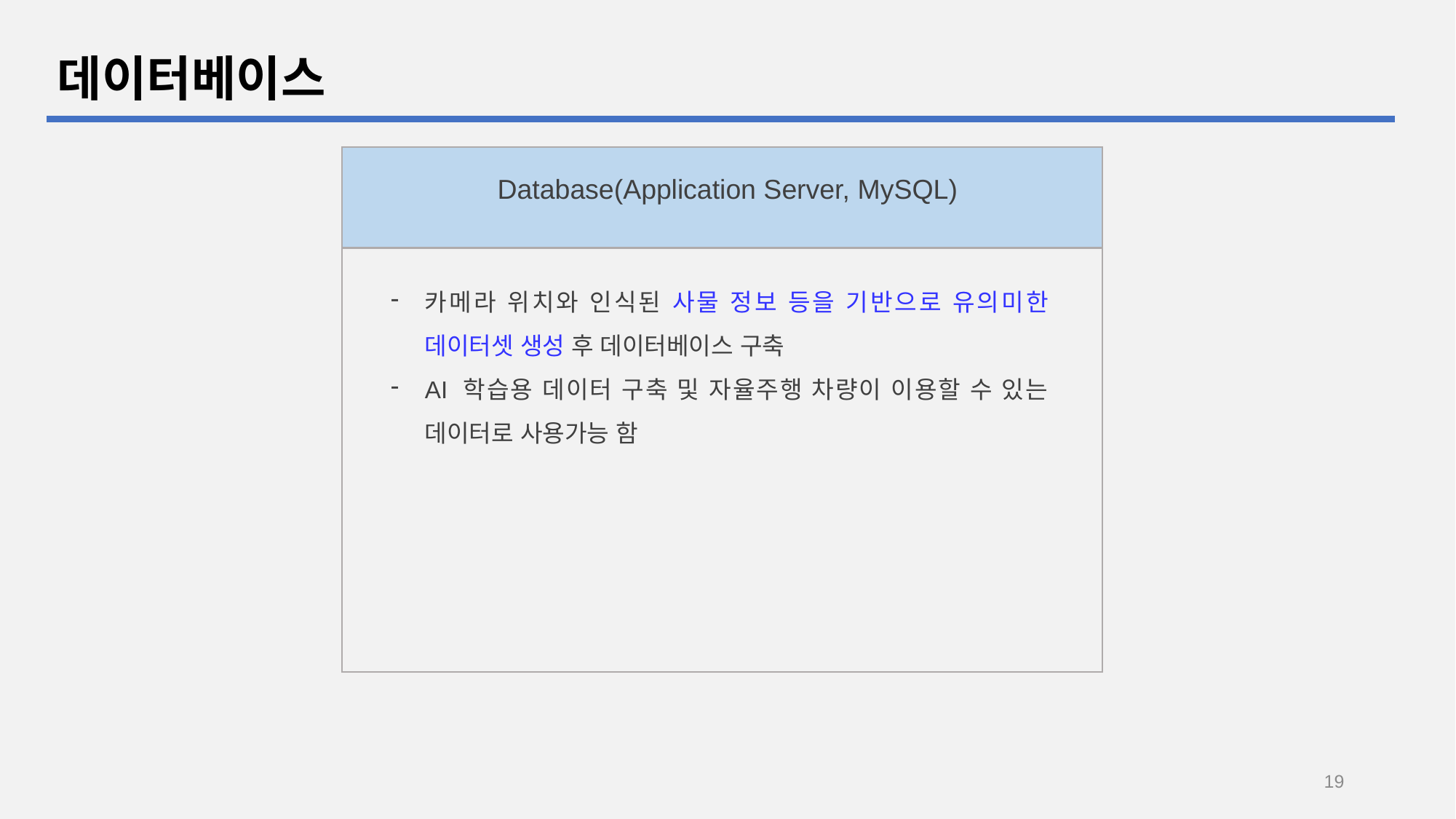

데이터베이스

Database(Application Server, MySQL)
카메라 위치와 인식된 사물 정보 등을 기반으로 유의미한 데이터셋 생성 후 데이터베이스 구축
AI 학습용 데이터 구축 및 자율주행 차량이 이용할 수 있는 데이터로 사용가능 함
19